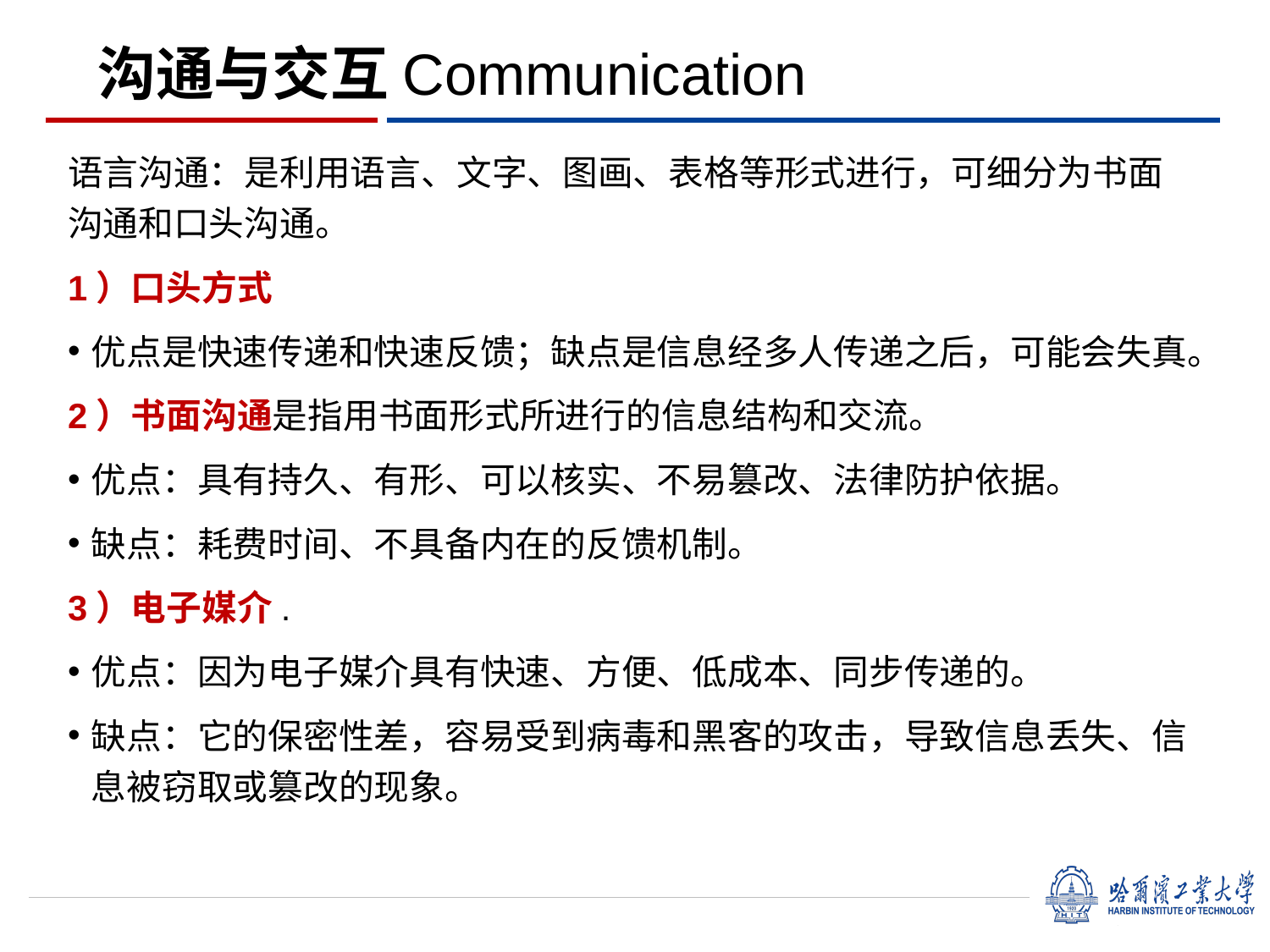

# 沟通与交互Communication
语言沟通：是利用语言、文字、图画、表格等形式进行，可细分为书面沟通和口头沟通。
1）口头方式
优点是快速传递和快速反馈；缺点是信息经多人传递之后，可能会失真。
2）书面沟通是指用书面形式所进行的信息结构和交流。
优点：具有持久、有形、可以核实、不易篡改、法律防护依据。
缺点：耗费时间、不具备内在的反馈机制。
3）电子媒介.
优点：因为电子媒介具有快速、方便、低成本、同步传递的。
缺点：它的保密性差，容易受到病毒和黑客的攻击，导致信息丢失、信息被窃取或篡改的现象。